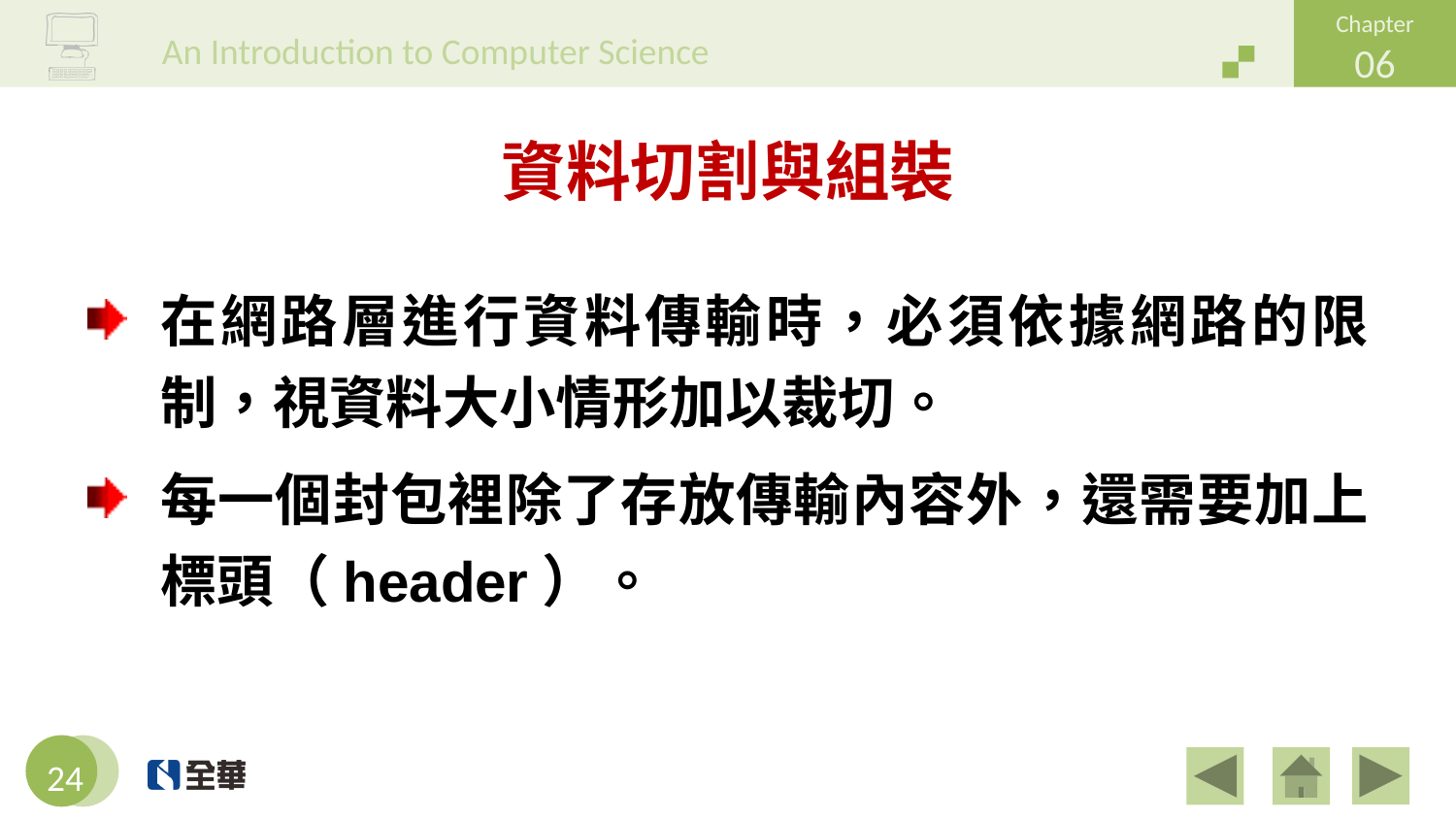

# 資料切割與組裝
在網路層進行資料傳輸時，必須依據網路的限制，視資料大小情形加以裁切。
每一個封包裡除了存放傳輸內容外，還需要加上標頭（header）。